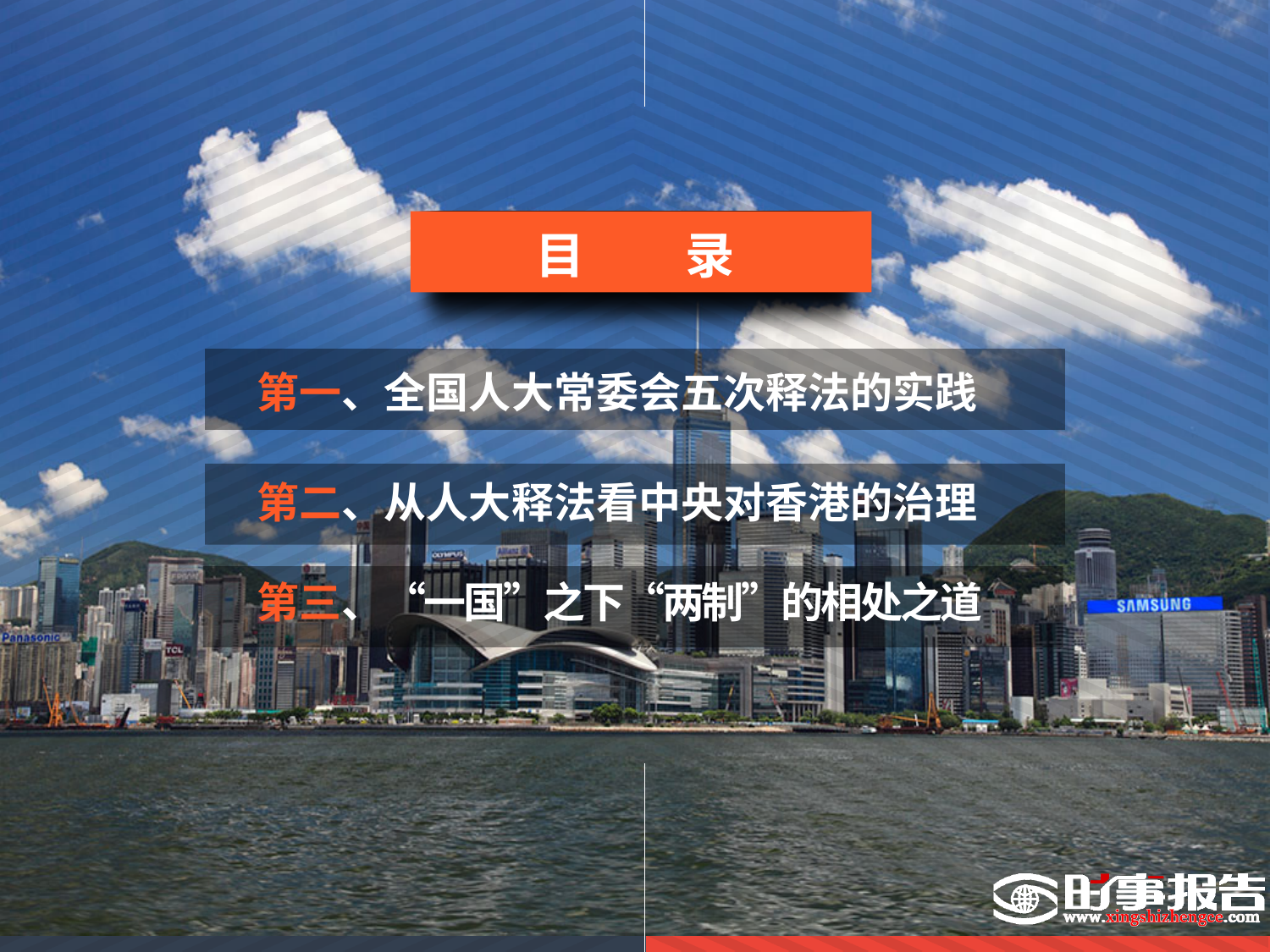

目         录
第一、全国人大常委会五次释法的实践
第二、从人大释法看中央对香港的治理
第三、“一国”之下“两制”的相处之道